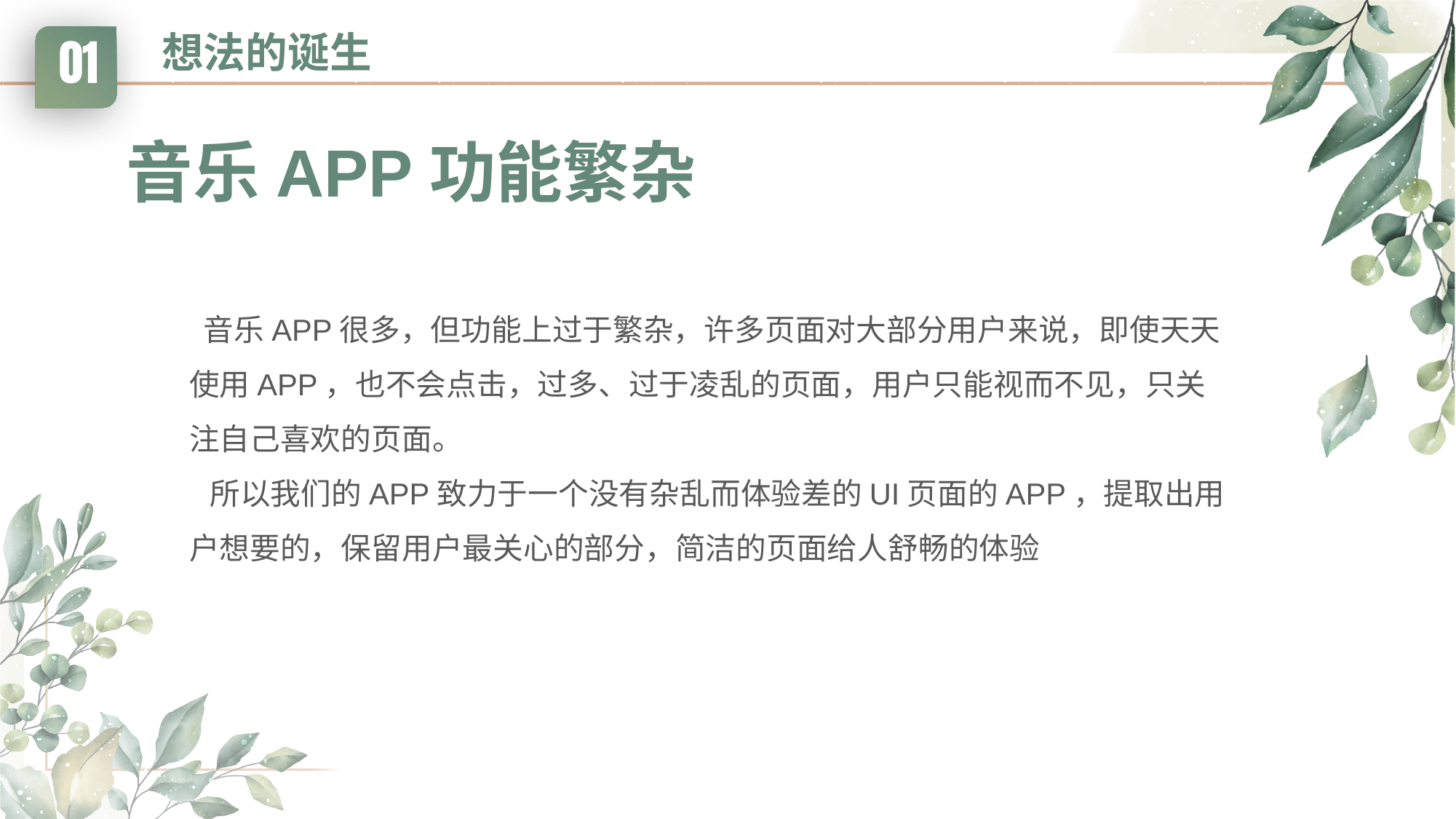

# 想法的诞生
01
音乐APP功能繁杂
  音乐APP很多，但功能上过于繁杂，许多页面对大部分用户来说，即使天天使用APP，也不会点击，过多、过于凌乱的页面，用户只能视而不见，只关注自己喜欢的页面。
  所以我们的APP致力于一个没有杂乱而体验差的UI页面的APP，提取出用户想要的，保留用户最关心的部分，简洁的页面给人舒畅的体验